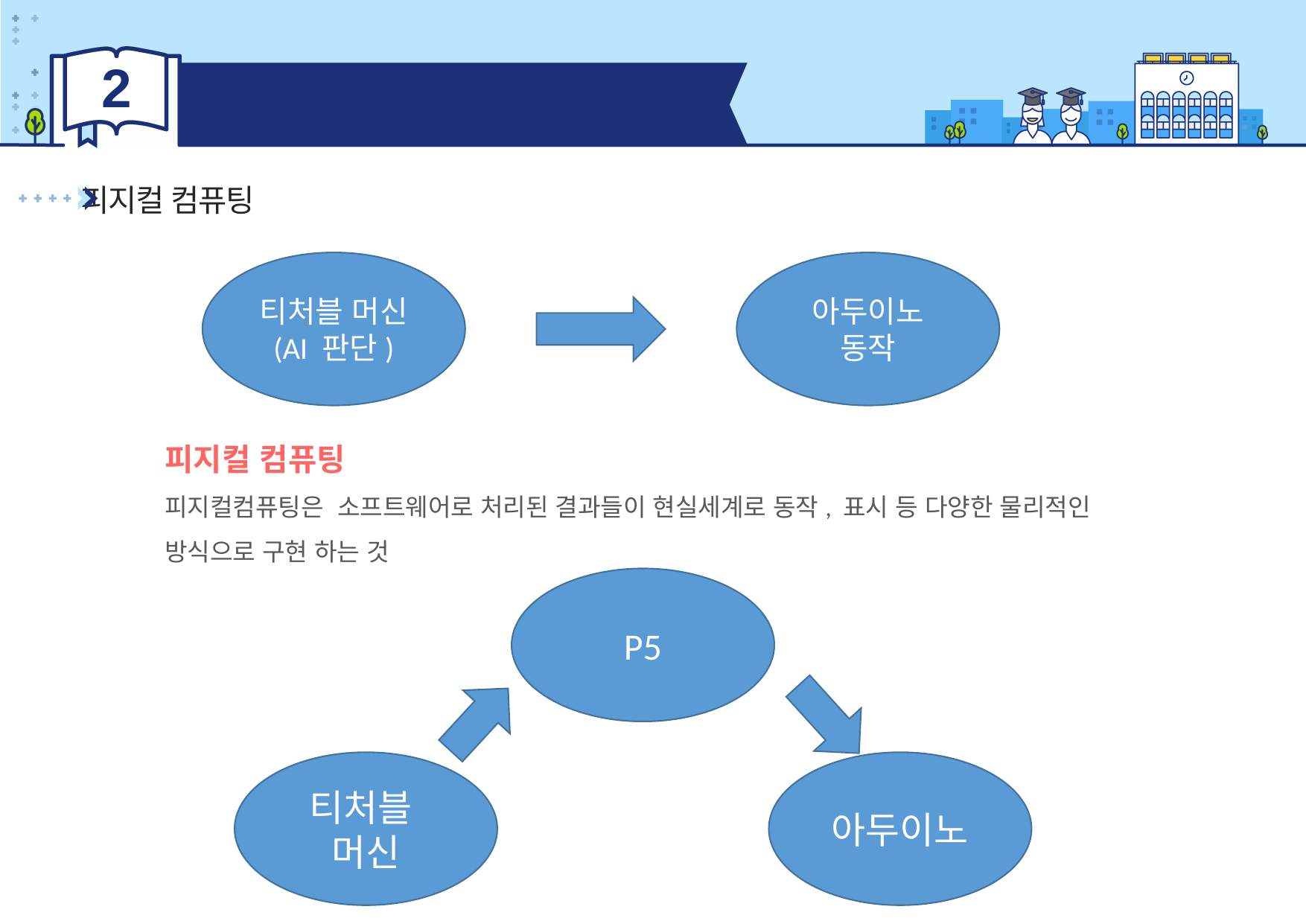

2
머신러닝과 피지컬 컴퓨팅
피지컬 컴퓨팅

티처블 머신
(AI 판단)
아두이노
동작

피지컬 컴퓨팅
피지컬컴퓨팅은  소프트웨어로 처리된 결과들이 현실세계로 동작, 표시 등 다양한 물리적인
방식으로 구현 하는 것
P5

티처블
머신
아두이노